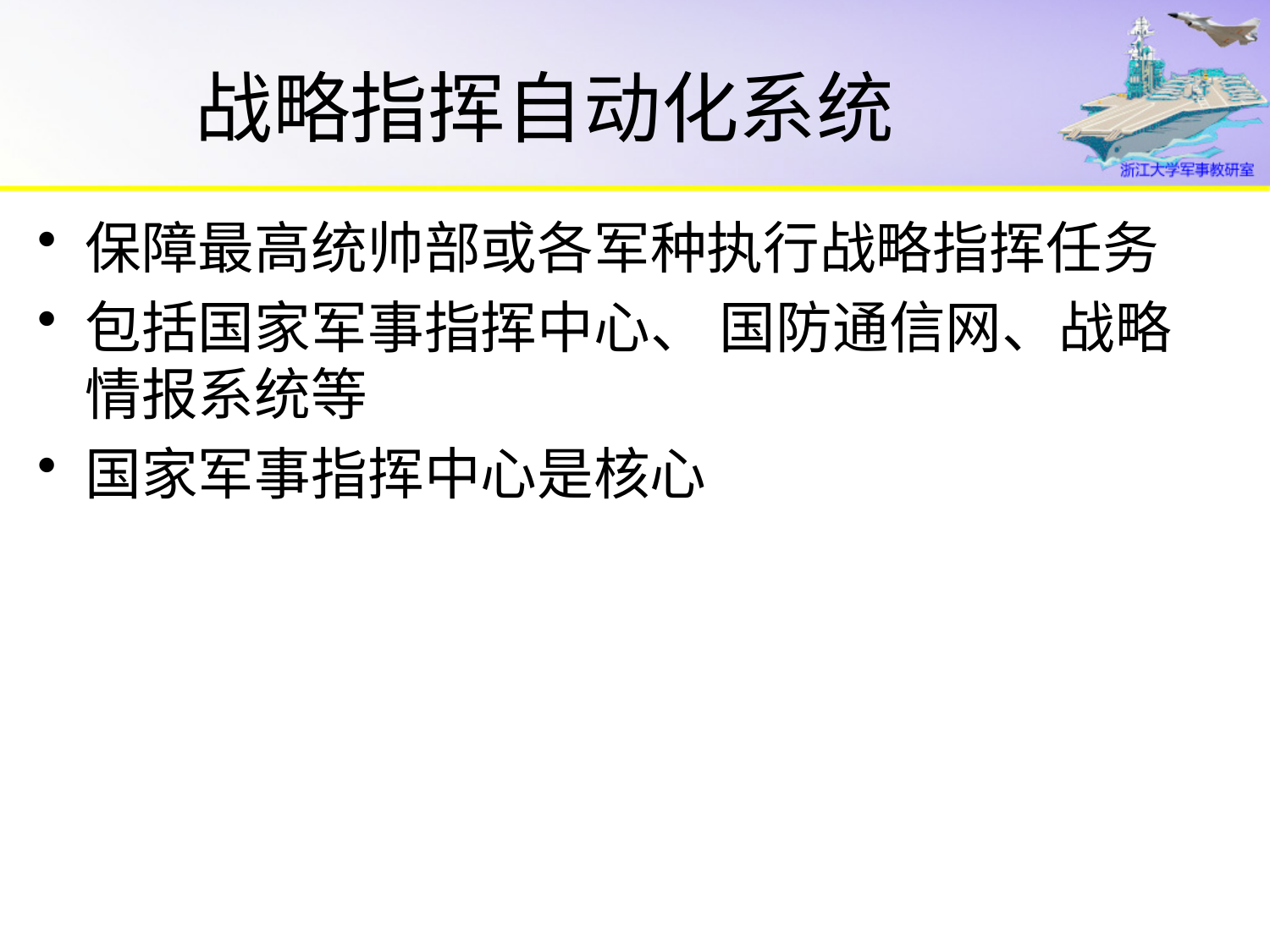

# 战略指挥自动化系统
保障最高统帅部或各军种执行战略指挥任务
包括国家军事指挥中心、 国防通信网、战略情报系统等
国家军事指挥中心是核心